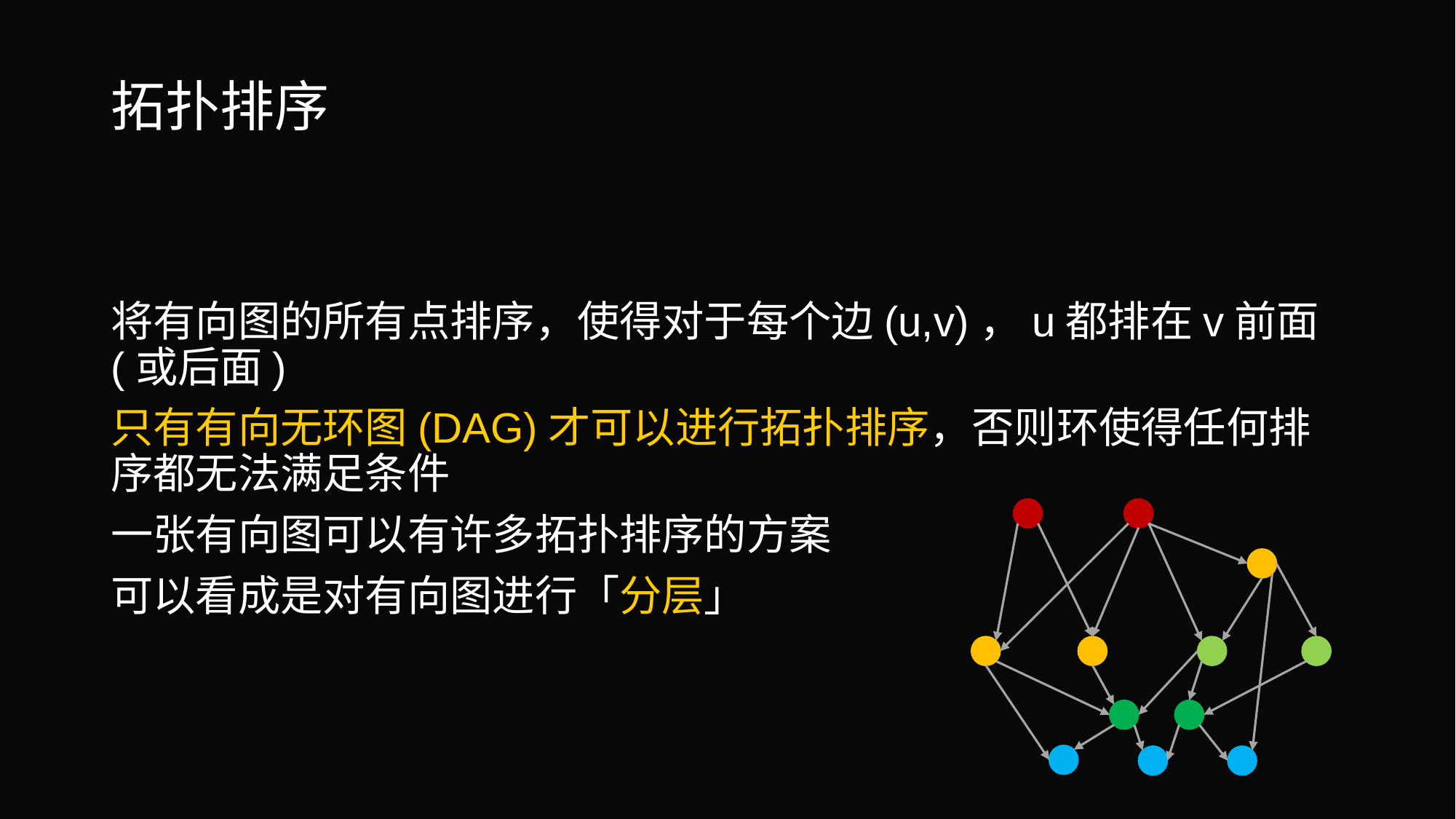

# 拓扑排序
将有向图的所有点排序，使得对于每个边(u,v)，u都排在v前面(或后面)
只有有向无环图(DAG)才可以进行拓扑排序，否则环使得任何排序都无法满足条件
一张有向图可以有许多拓扑排序的方案
可以看成是对有向图进行「分层」